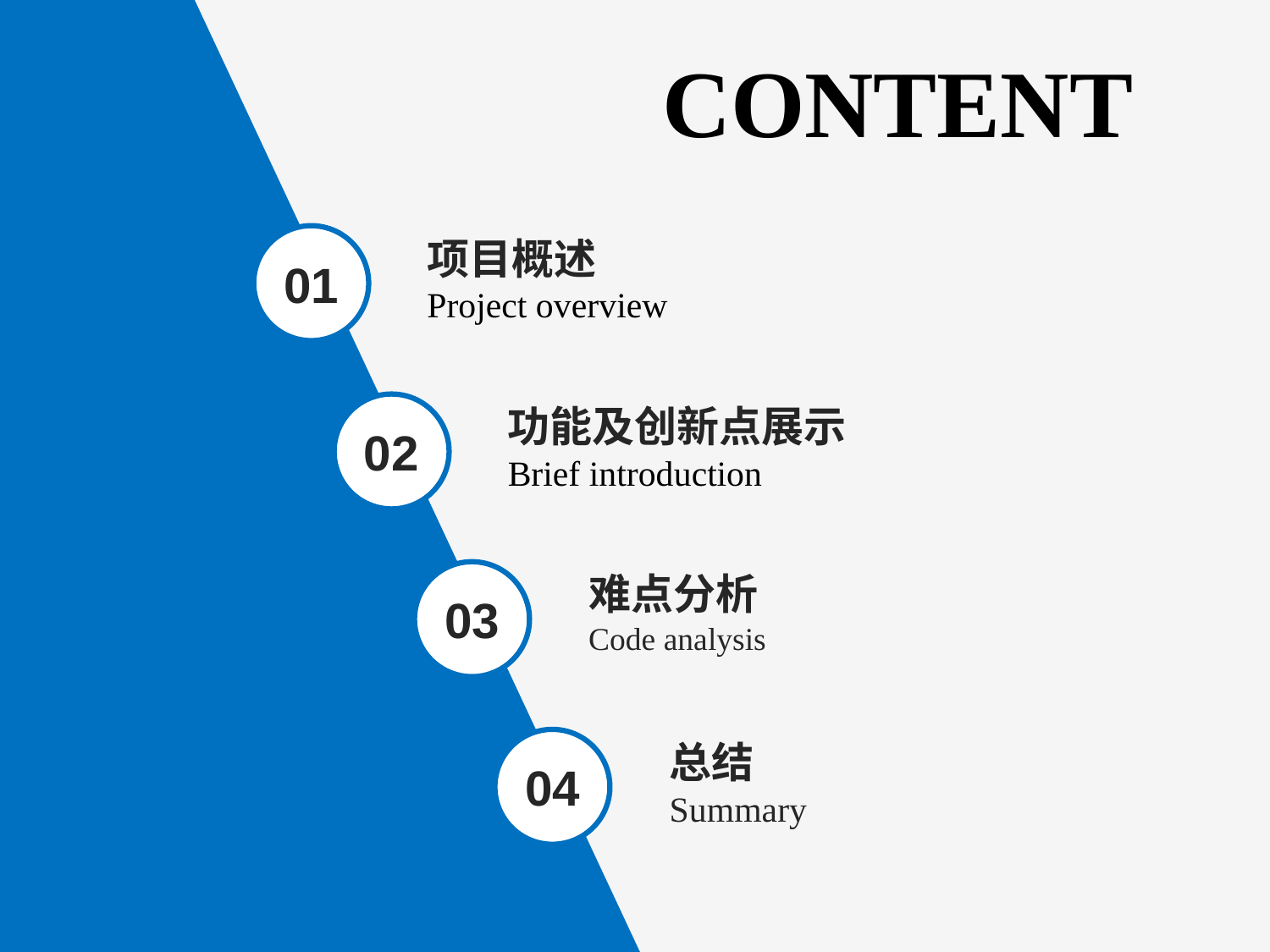

CONTENT

01
项目概述
Project overview
功能及创新点展示
Brief introduction

02
难点分析
Code analysis

03

04
总结
Summary